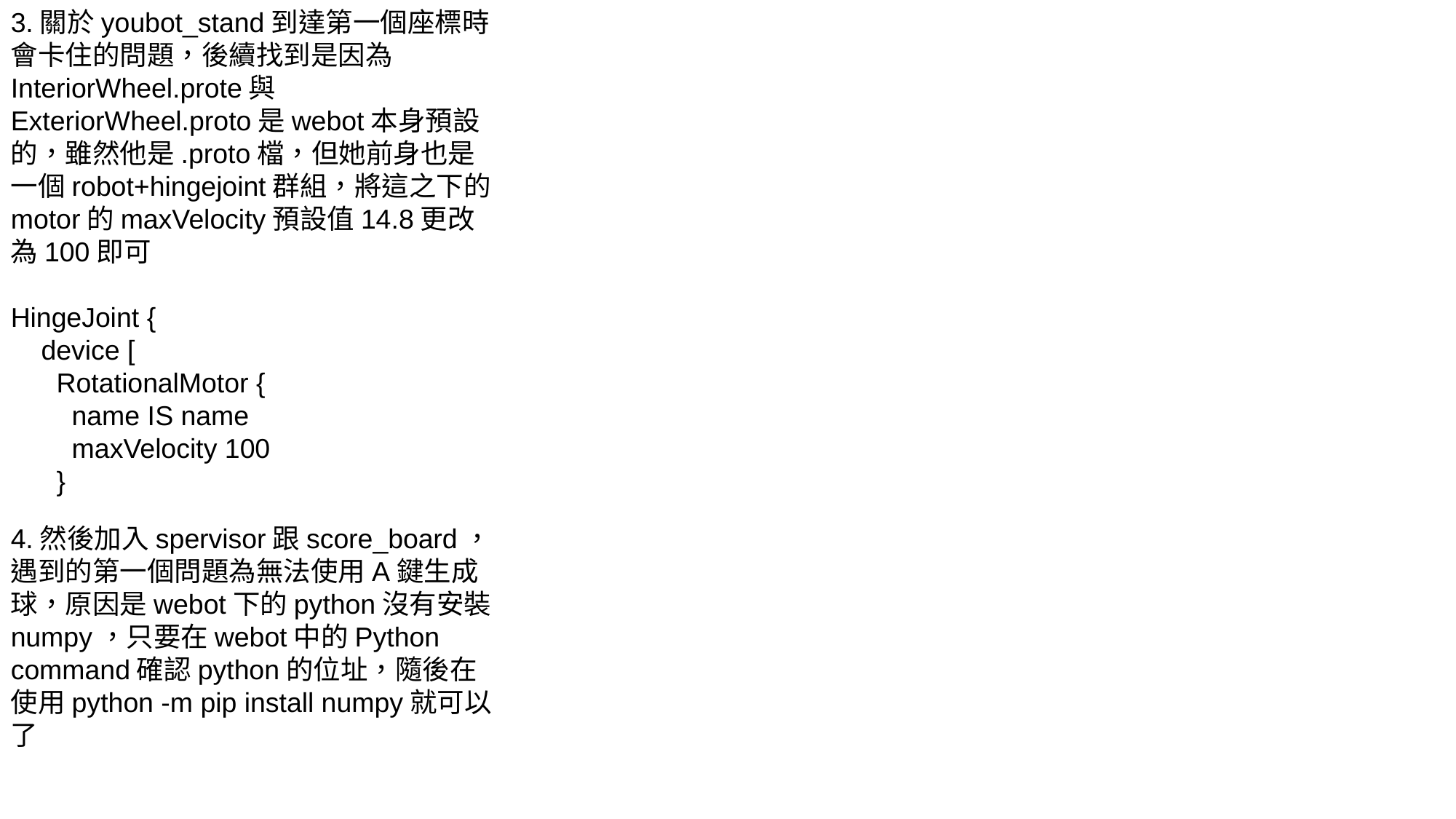

3.關於youbot_stand到達第一個座標時會卡住的問題，後續找到是因為InteriorWheel.prote與ExteriorWheel.proto是webot本身預設的，雖然他是.proto檔，但她前身也是一個robot+hingejoint群組，將這之下的motor的maxVelocity預設值14.8更改為100即可
HingeJoint {
    device [
      RotationalMotor {
        name IS name
        maxVelocity 100
      }

4.然後加入spervisor跟score_board，遇到的第一個問題為無法使用A鍵生成球，原因是webot下的python沒有安裝numpy，只要在webot中的Python command確認python的位址，隨後在使用python -m pip install numpy就可以了